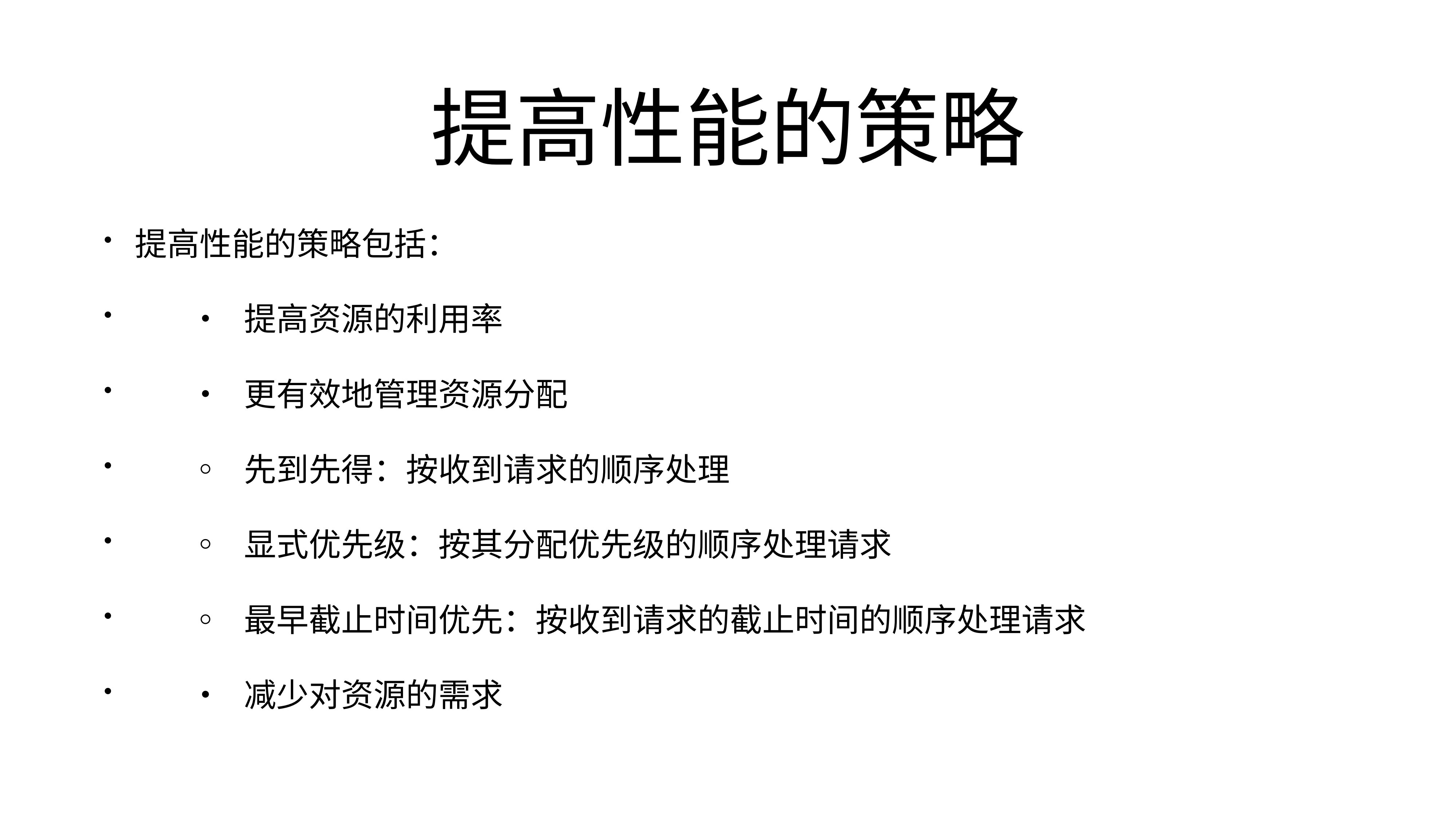

# 提高性能的策略
提高性能的策略包括：
	•	提高资源的利用率
	•	更有效地管理资源分配
	◦	先到先得：按收到请求的顺序处理
	◦	显式优先级：按其分配优先级的顺序处理请求
	◦	最早截止时间优先：按收到请求的截止时间的顺序处理请求
	•	减少对资源的需求